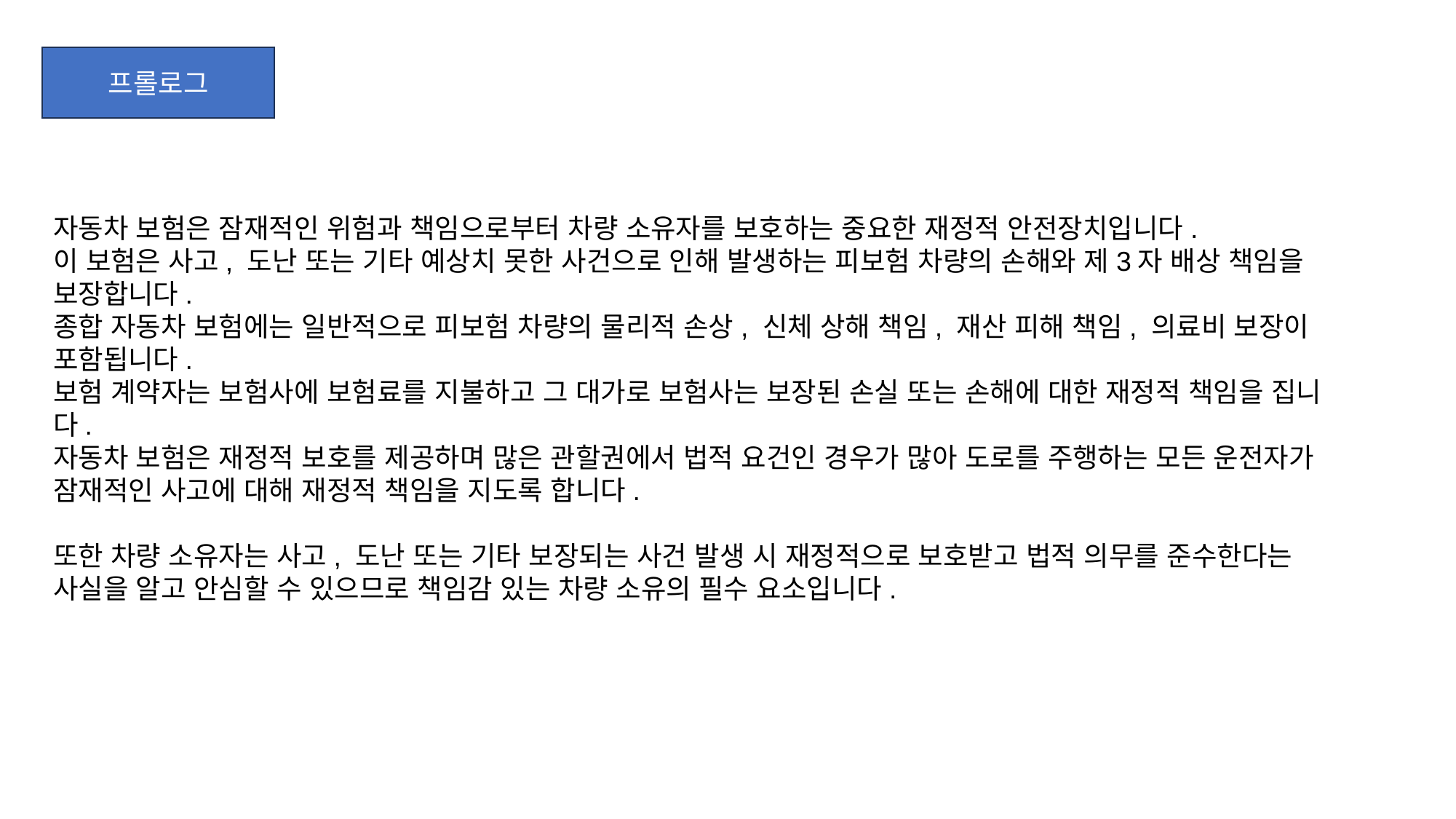

프롤로그
자동차 보험은 잠재적인 위험과 책임으로부터 차량 소유자를 보호하는 중요한 재정적 안전장치입니다.
이 보험은 사고, 도난 또는 기타 예상치 못한 사건으로 인해 발생하는 피보험 차량의 손해와 제3자 배상 책임을 보장합니다.
종합 자동차 보험에는 일반적으로 피보험 차량의 물리적 손상, 신체 상해 책임, 재산 피해 책임, 의료비 보장이 포함됩니다.
보험 계약자는 보험사에 보험료를 지불하고 그 대가로 보험사는 보장된 손실 또는 손해에 대한 재정적 책임을 집니다.
자동차 보험은 재정적 보호를 제공하며 많은 관할권에서 법적 요건인 경우가 많아 도로를 주행하는 모든 운전자가 잠재적인 사고에 대해 재정적 책임을 지도록 합니다.

또한 차량 소유자는 사고, 도난 또는 기타 보장되는 사건 발생 시 재정적으로 보호받고 법적 의무를 준수한다는 사실을 알고 안심할 수 있으므로 책임감 있는 차량 소유의 필수 요소입니다.